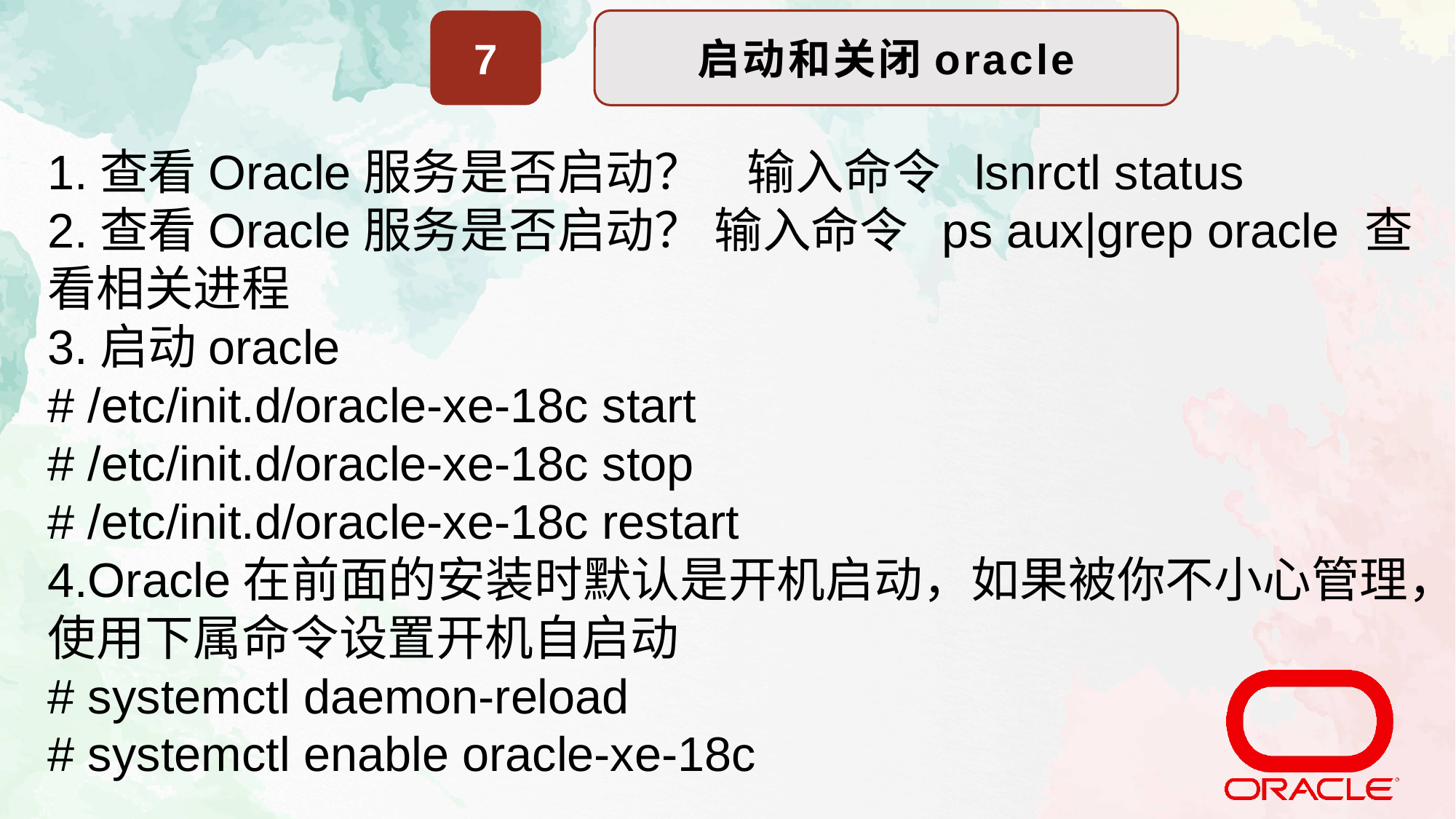

7
启动和关闭oracle
1.查看Oracle服务是否启动？    输入命令  lsnrctl status
2.查看Oracle服务是否启动？ 输入命令  ps aux|grep oracle 查看相关进程
3.启动oracle
# /etc/init.d/oracle-xe-18c start
# /etc/init.d/oracle-xe-18c stop
# /etc/init.d/oracle-xe-18c restart
4.Oracle在前面的安装时默认是开机启动，如果被你不小心管理，使用下属命令设置开机自启动
# systemctl daemon-reload
# systemctl enable oracle-xe-18c